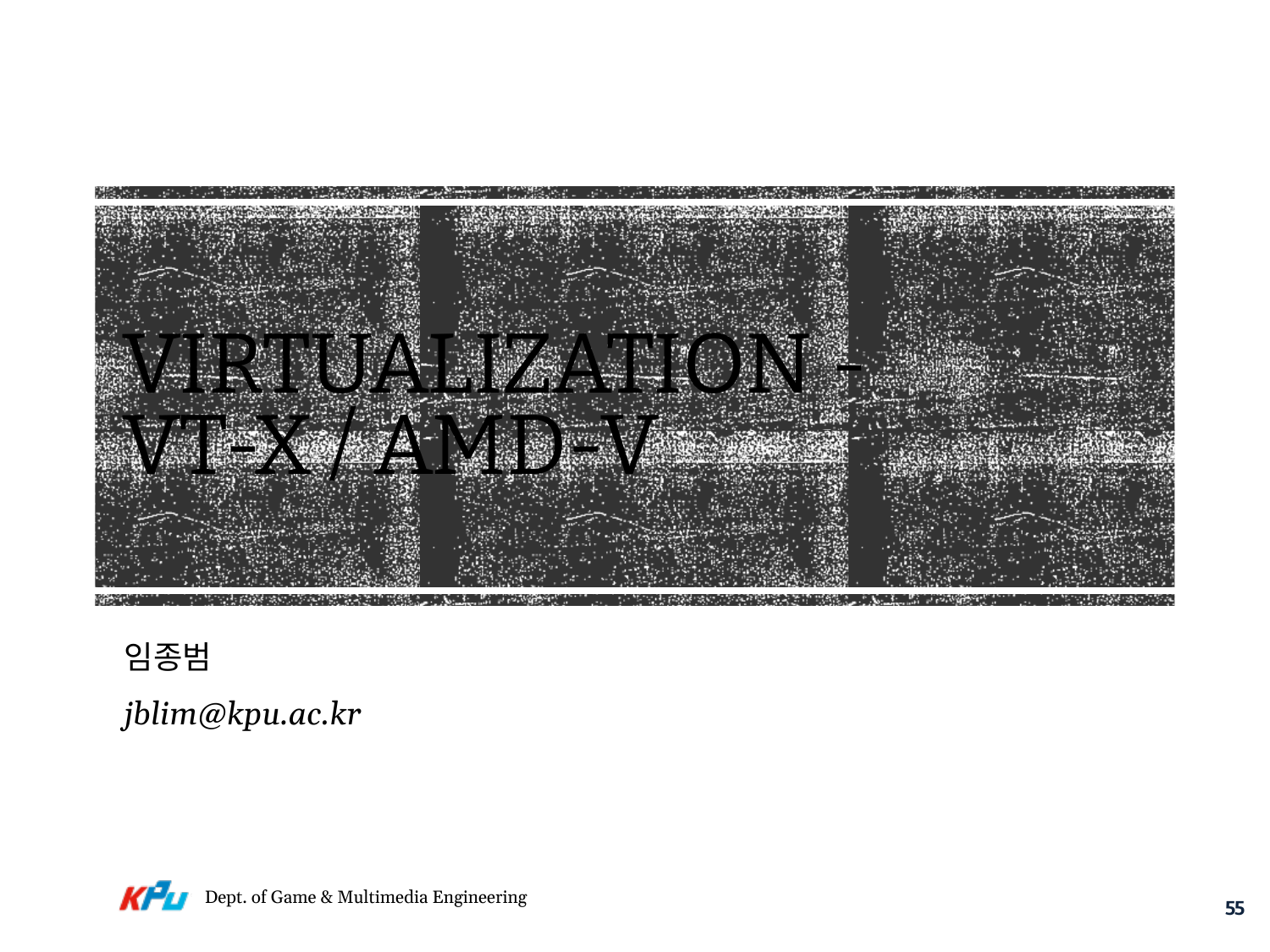

# Virtualization - VT-x / AMD-V
임종범
jblim@kpu.ac.kr

Dept. of Game & Multimedia Engineering
55